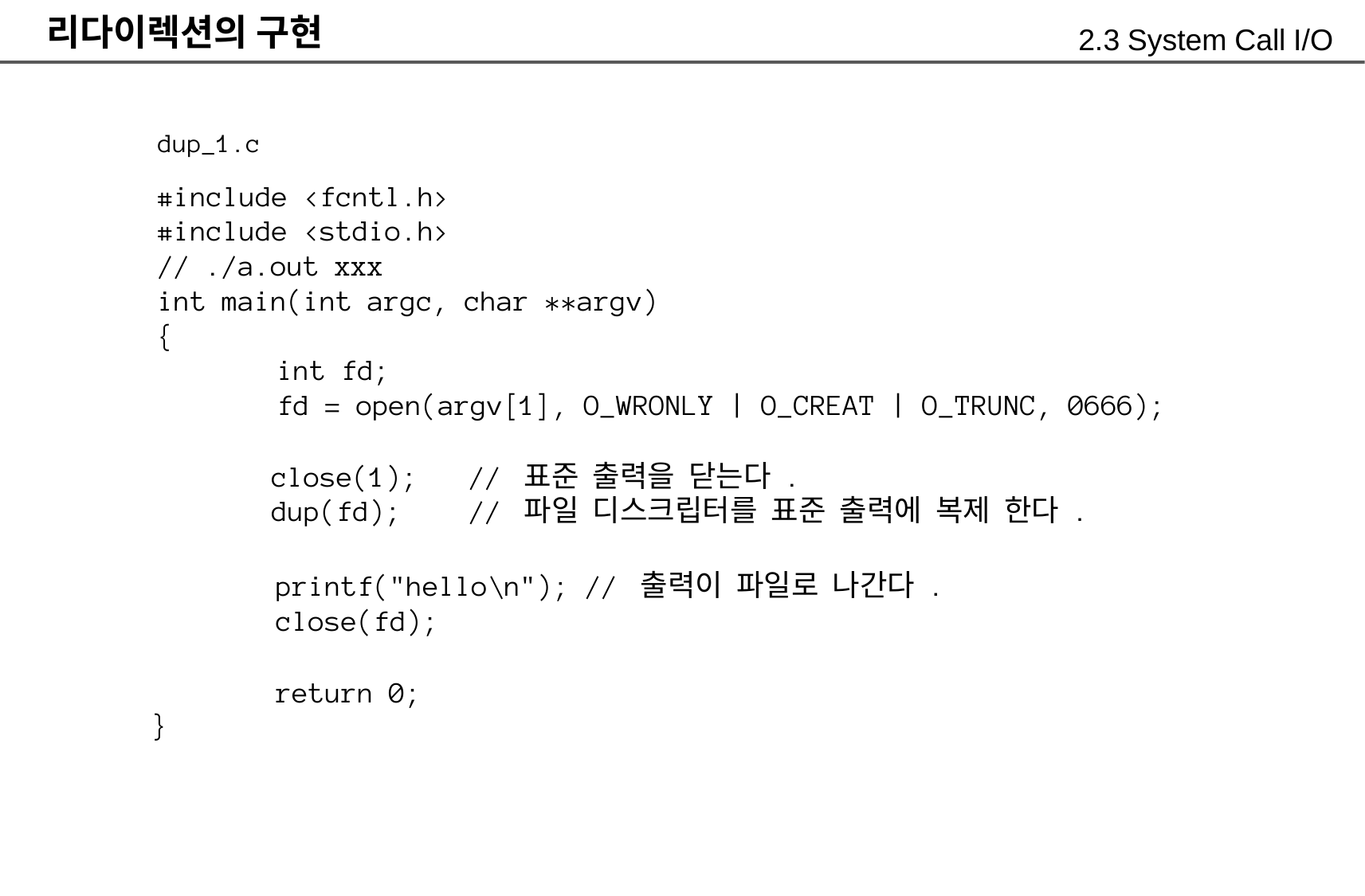

리다이렉션의 구현
2.3 System Call I/O

dup_1.c

#include  <fcntl.h>
#include  <stdio.h>
//  ./a.out  xxx
int  main(int  argc,  char  **argv)
{
	int  fd;
	fd  =  open(argv[1],  O_WRONLY  |  O_CREAT  |  O_TRUNC,  0666);

//  표준  출력을  닫는다 .
//  파일  디스크립터를  표준  출력에  복제  한다 .
close(1);
dup(fd);
printf("hello\n");  //  출력이  파일로  나간다 .
close(fd);

return  0;
}